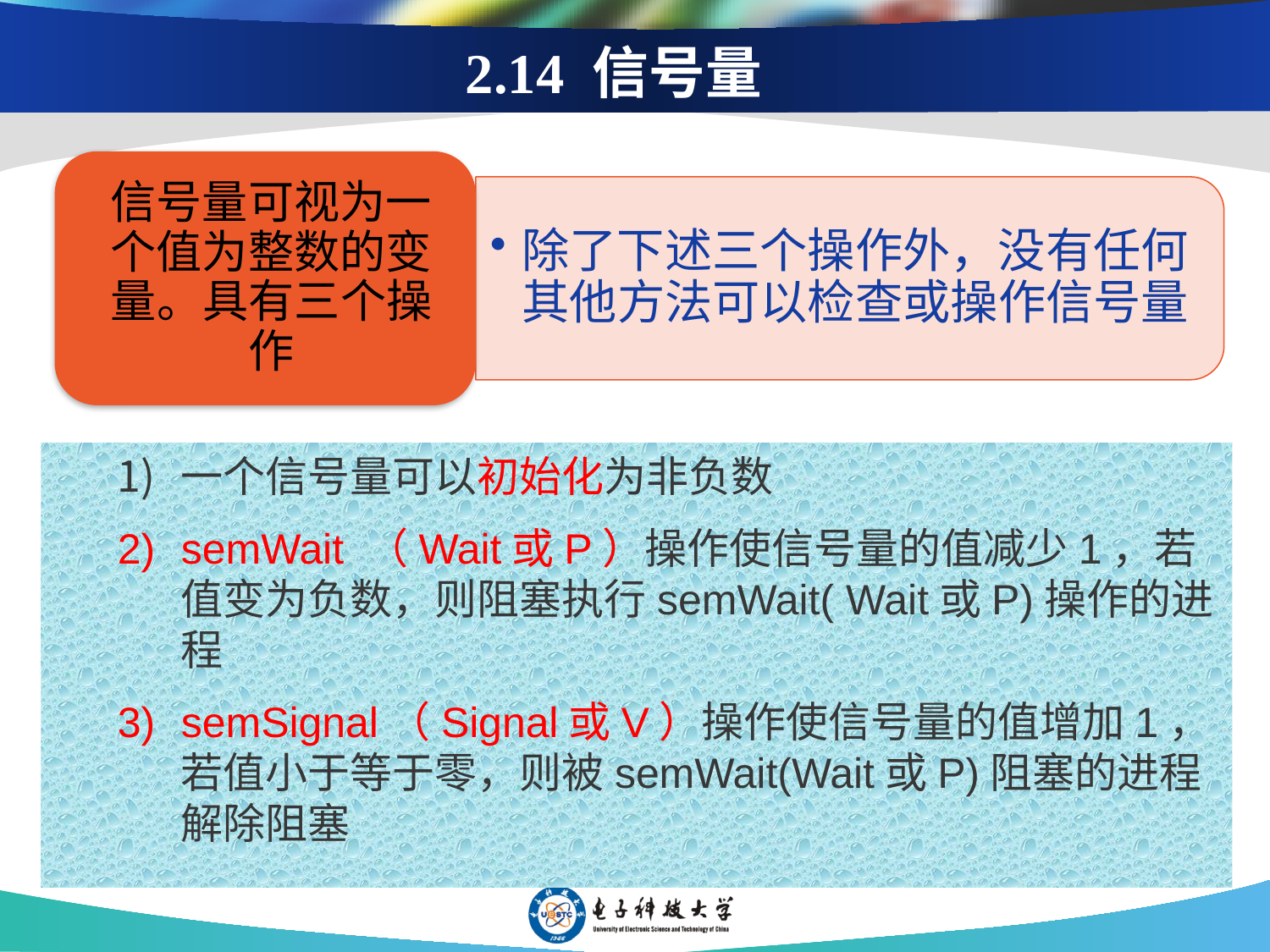

# 2.14 信号量
除了下述三个操作外，没有任何其他方法可以检查或操作信号量
信号量可视为一个值为整数的变量。具有三个操作
一个信号量可以初始化为非负数
semWait （Wait或P）操作使信号量的值减少1，若值变为负数，则阻塞执行semWait( Wait或P)操作的进程
semSignal（Signal或V）操作使信号量的值增加1，若值小于等于零，则被semWait(Wait或P)阻塞的进程解除阻塞